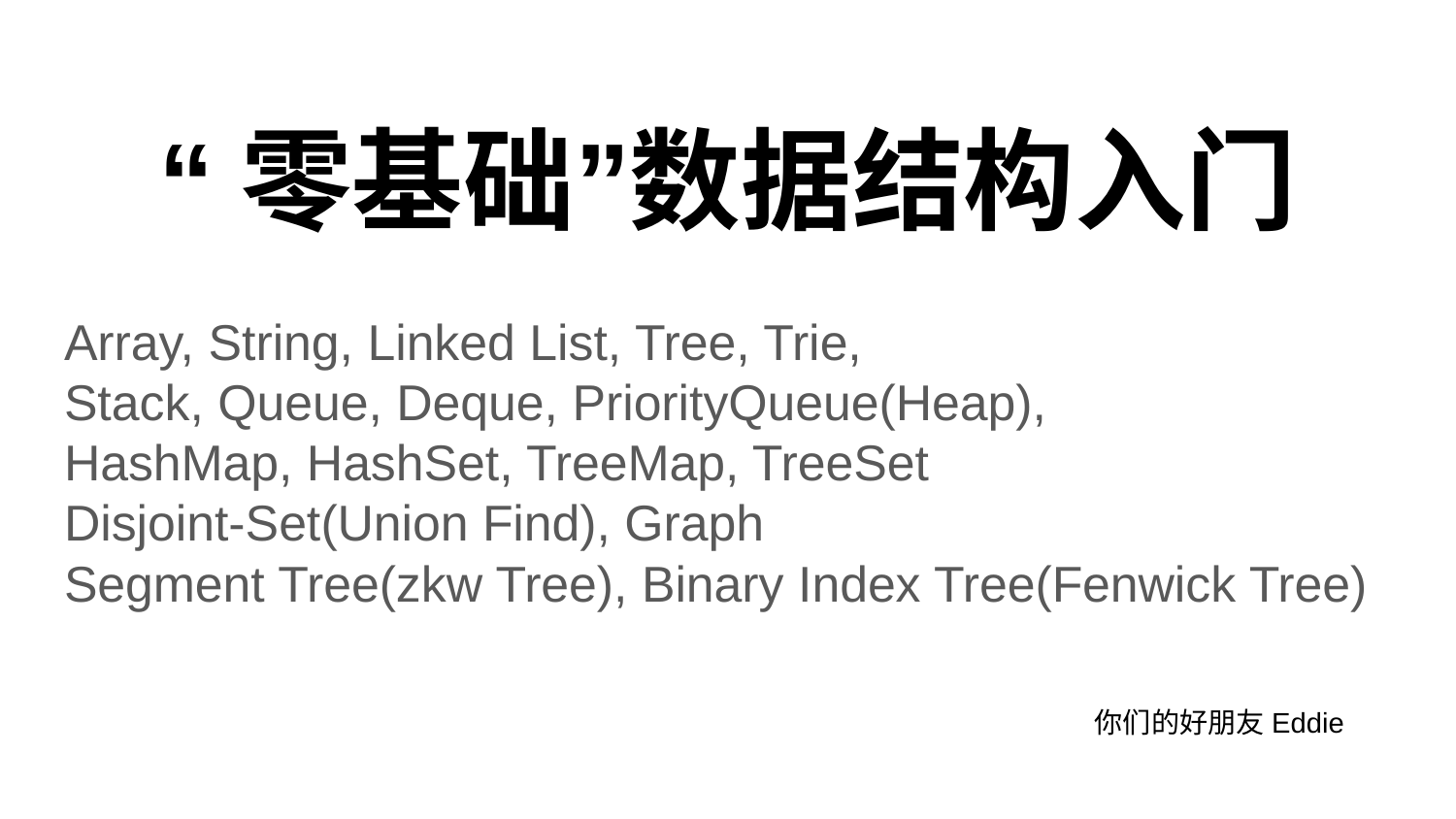

# “零基础”数据结构入门
Array, String, Linked List, Tree, Trie,
Stack, Queue, Deque, PriorityQueue(Heap),
HashMap, HashSet, TreeMap, TreeSet
Disjoint-Set(Union Find), Graph
Segment Tree(zkw Tree), Binary Index Tree(Fenwick Tree)
你们的好朋友Eddie